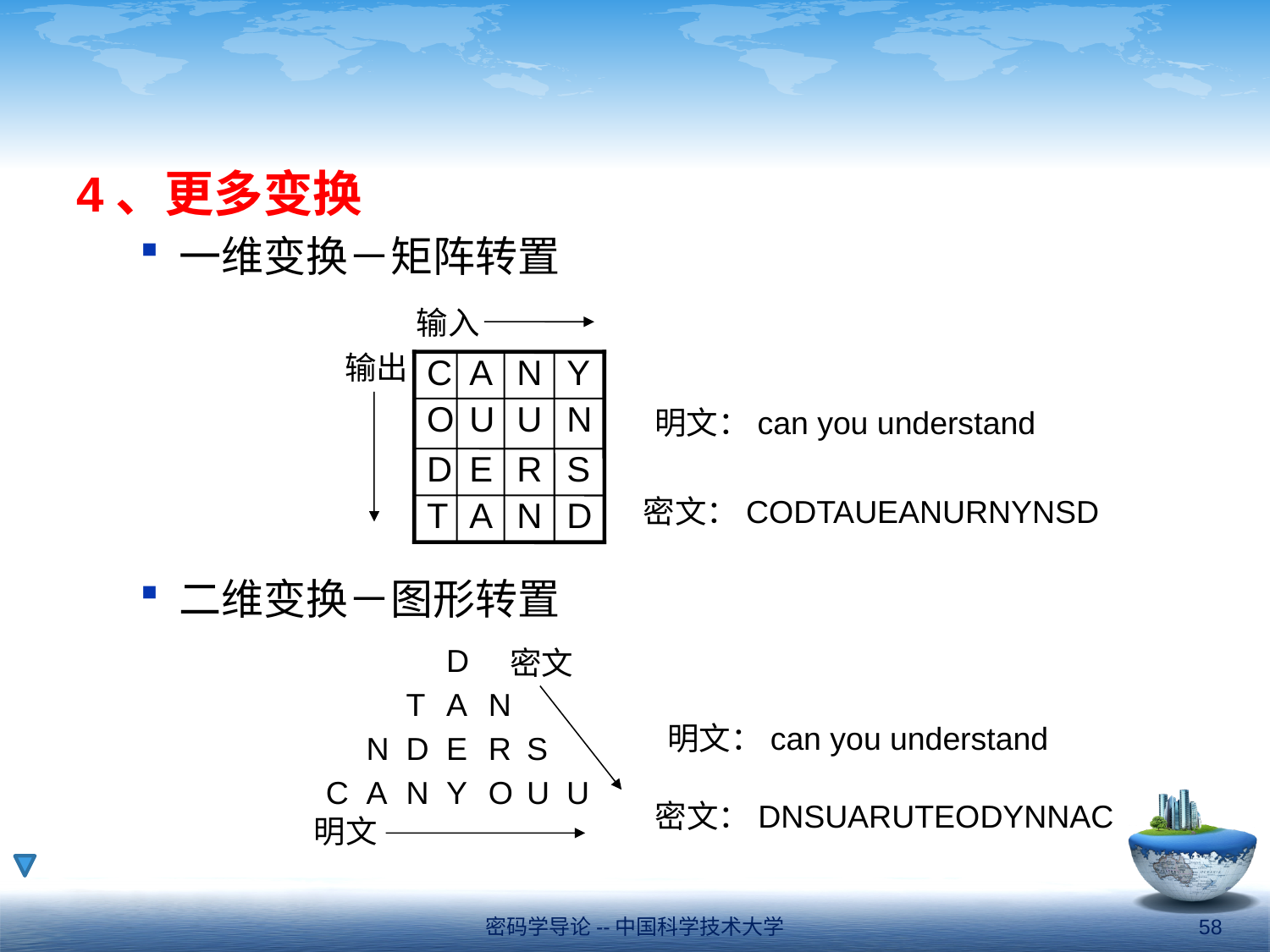

#
4、更多变换
一维变换－矩阵转置

二维变换－图形转置
输入

输出
C

A

N

Y

明文：can you understand
O

U
U
N
D

E
R
S
密文：codtaueanurnynsd
T

A
N
D

D

密文

T
A
N

明文：can you understand

N
D
E
R
S

C
A
N
Y
O
U
U
密文：dnsuaruteodynnac
明文

密码学导论--中国科学技术大学
58